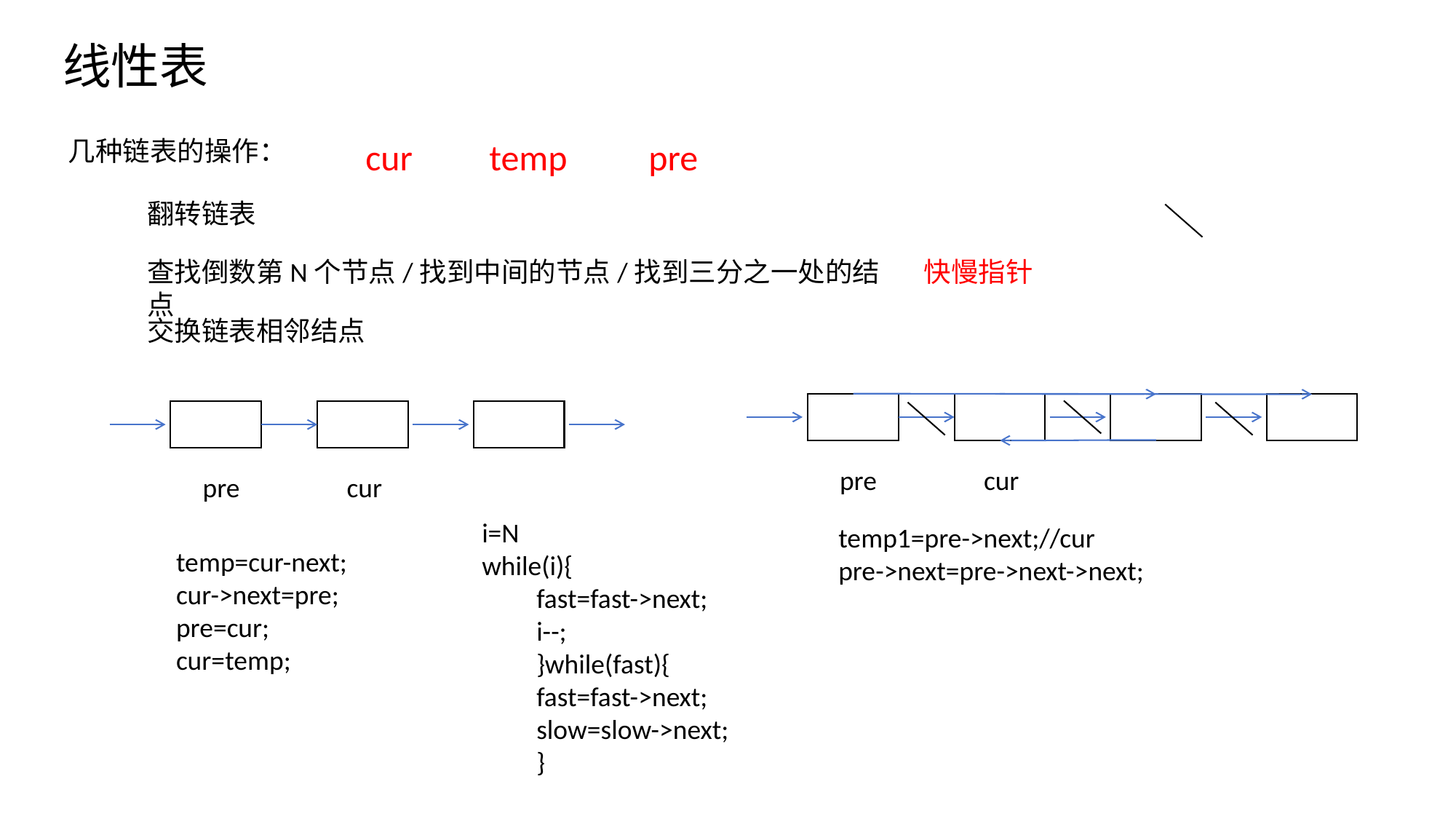

线性表
几种链表的操作：
cur
temp
pre
翻转链表
查找倒数第N个节点/找到中间的节点/找到三分之一处的结点
快慢指针
交换链表相邻结点

pre

pre
cur
cur
i=N
while(i){
fast=fast->next;
i--;
}while(fast){
fast=fast->next;
slow=slow->next;
}
temp1=pre->next;//cur
pre->next=pre->next->next;

temp=cur-next;
cur->next=pre;
pre=cur;
cur=temp;